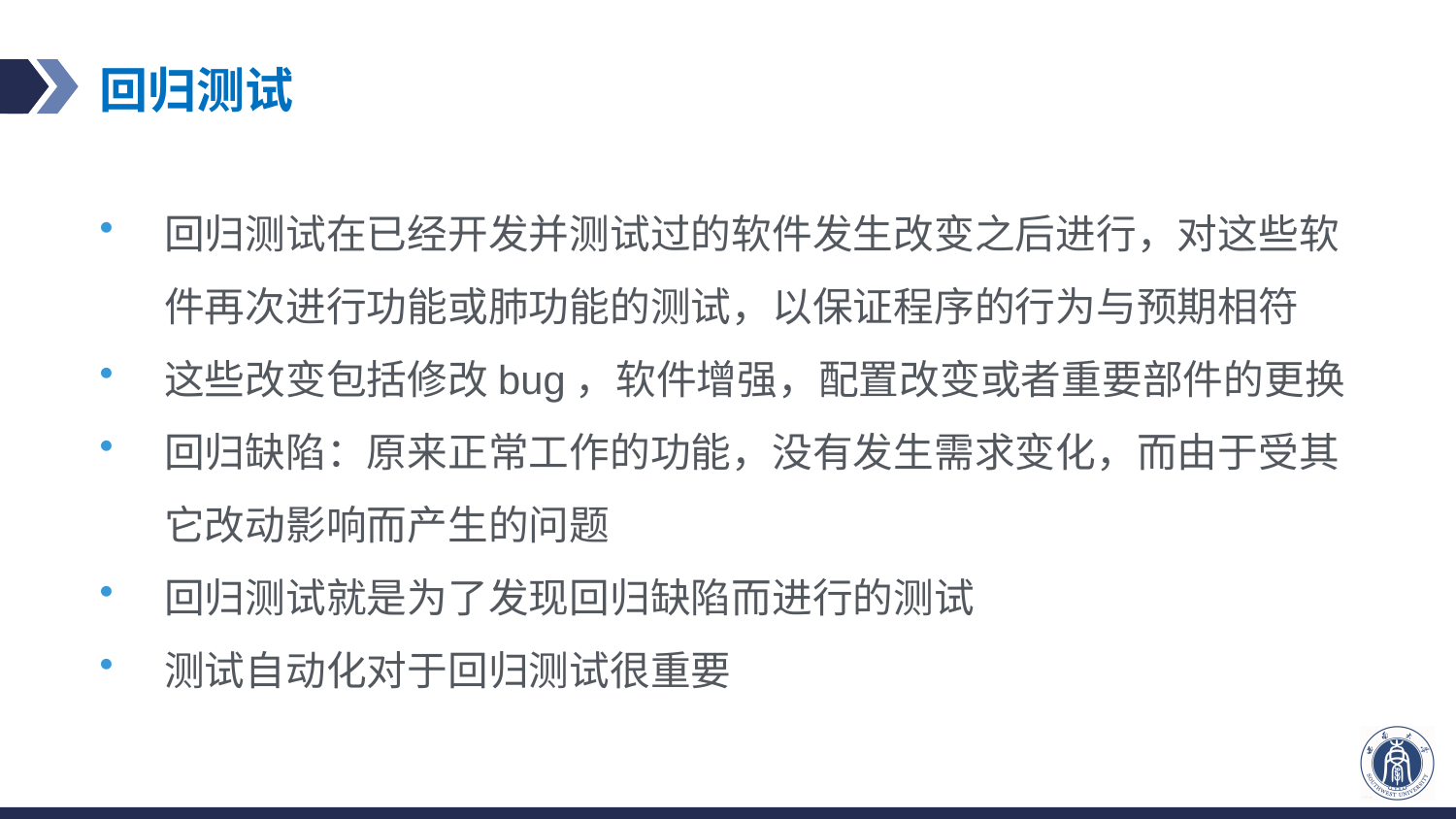

# 回归测试
回归测试在已经开发并测试过的软件发生改变之后进行，对这些软件再次进行功能或肺功能的测试，以保证程序的行为与预期相符
这些改变包括修改bug，软件增强，配置改变或者重要部件的更换
回归缺陷：原来正常工作的功能，没有发生需求变化，而由于受其它改动影响而产生的问题
回归测试就是为了发现回归缺陷而进行的测试
测试自动化对于回归测试很重要